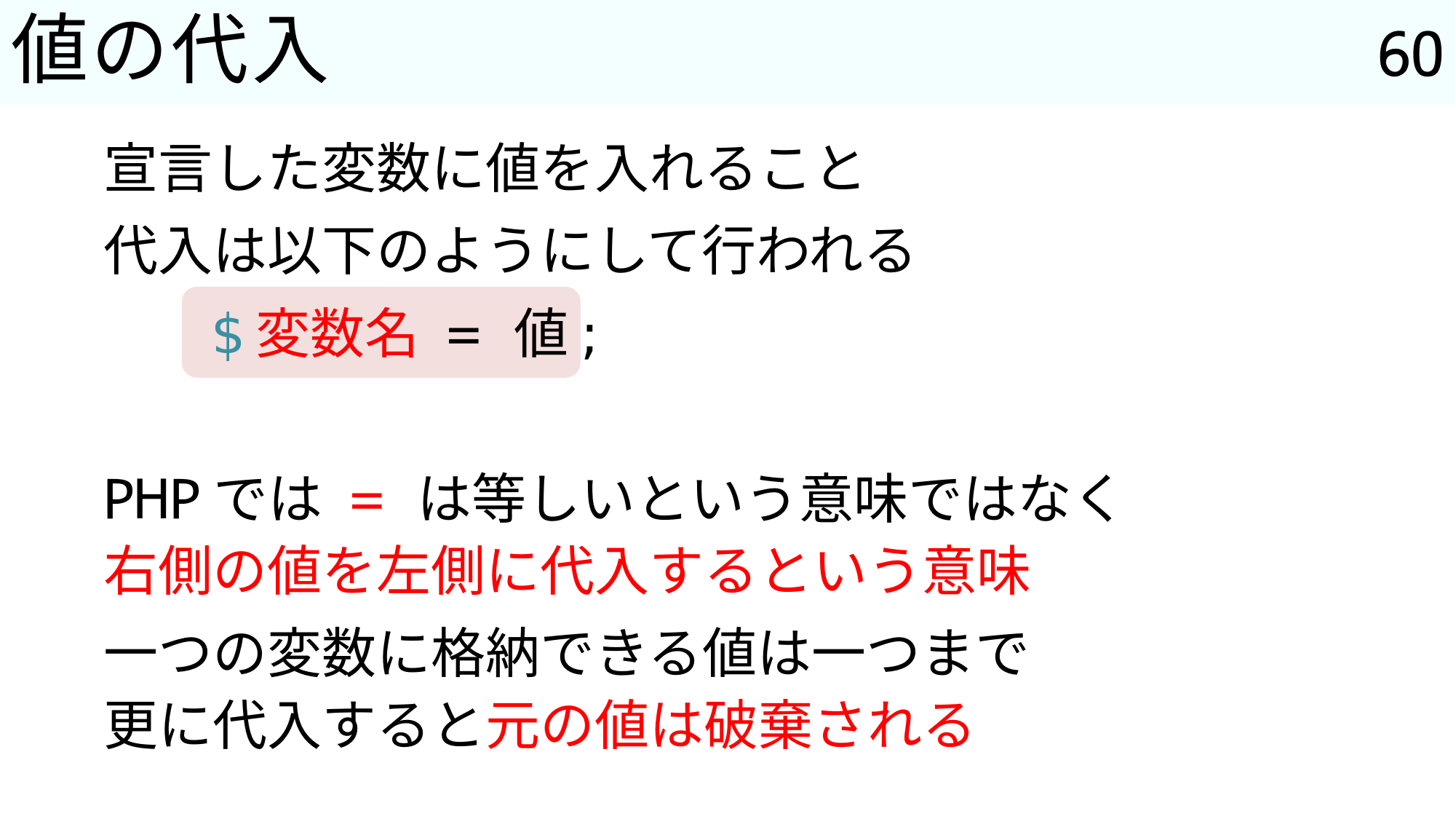

60
# 値の代入
宣言した変数に値を入れること
代入は以下のようにして行われる
　	$変数名 = 値;

PHPでは = は等しいという意味ではなく
右側の値を左側に代入するという意味
一つの変数に格納できる値は一つまで
更に代入すると元の値は破棄される